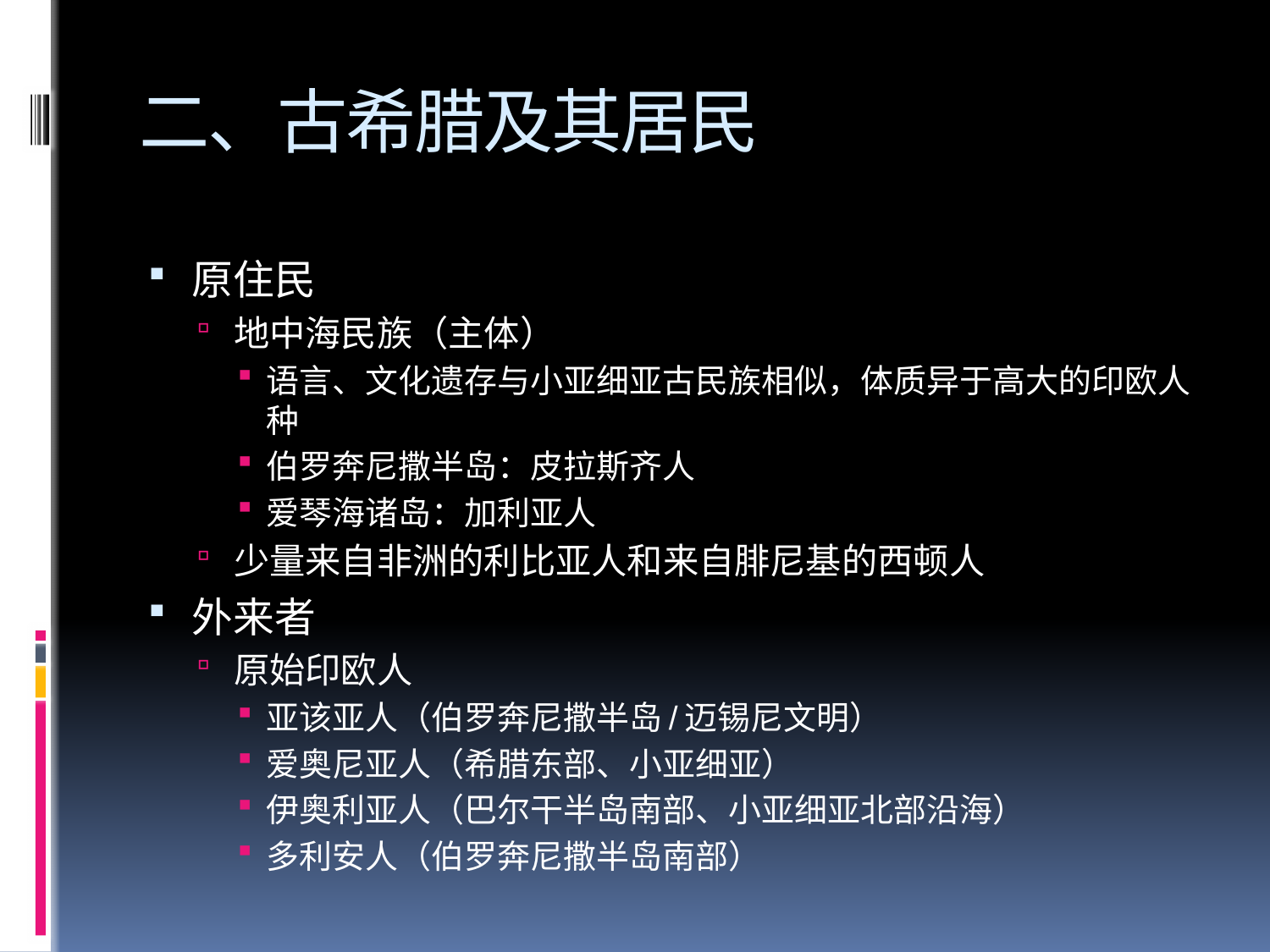

# 二、古希腊及其居民
原住民
地中海民族（主体）
语言、文化遗存与小亚细亚古民族相似，体质异于高大的印欧人种
伯罗奔尼撒半岛：皮拉斯齐人
爱琴海诸岛：加利亚人
少量来自非洲的利比亚人和来自腓尼基的西顿人
外来者
原始印欧人
亚该亚人（伯罗奔尼撒半岛/迈锡尼文明）
爱奥尼亚人（希腊东部、小亚细亚）
伊奥利亚人（巴尔干半岛南部、小亚细亚北部沿海）
多利安人（伯罗奔尼撒半岛南部）